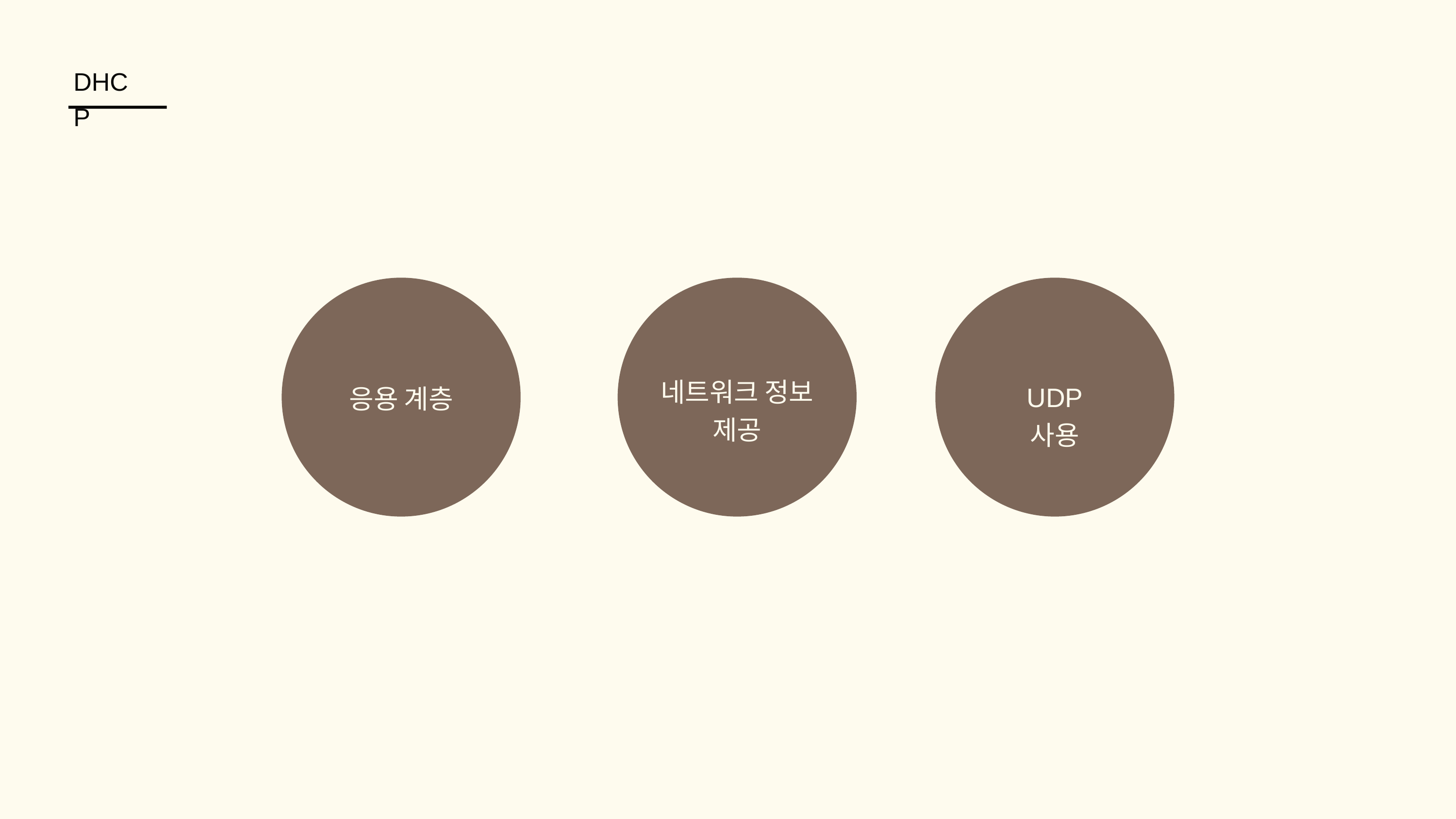

DHCP

네트워크 정보
제공
UDP 사용
응용 계층